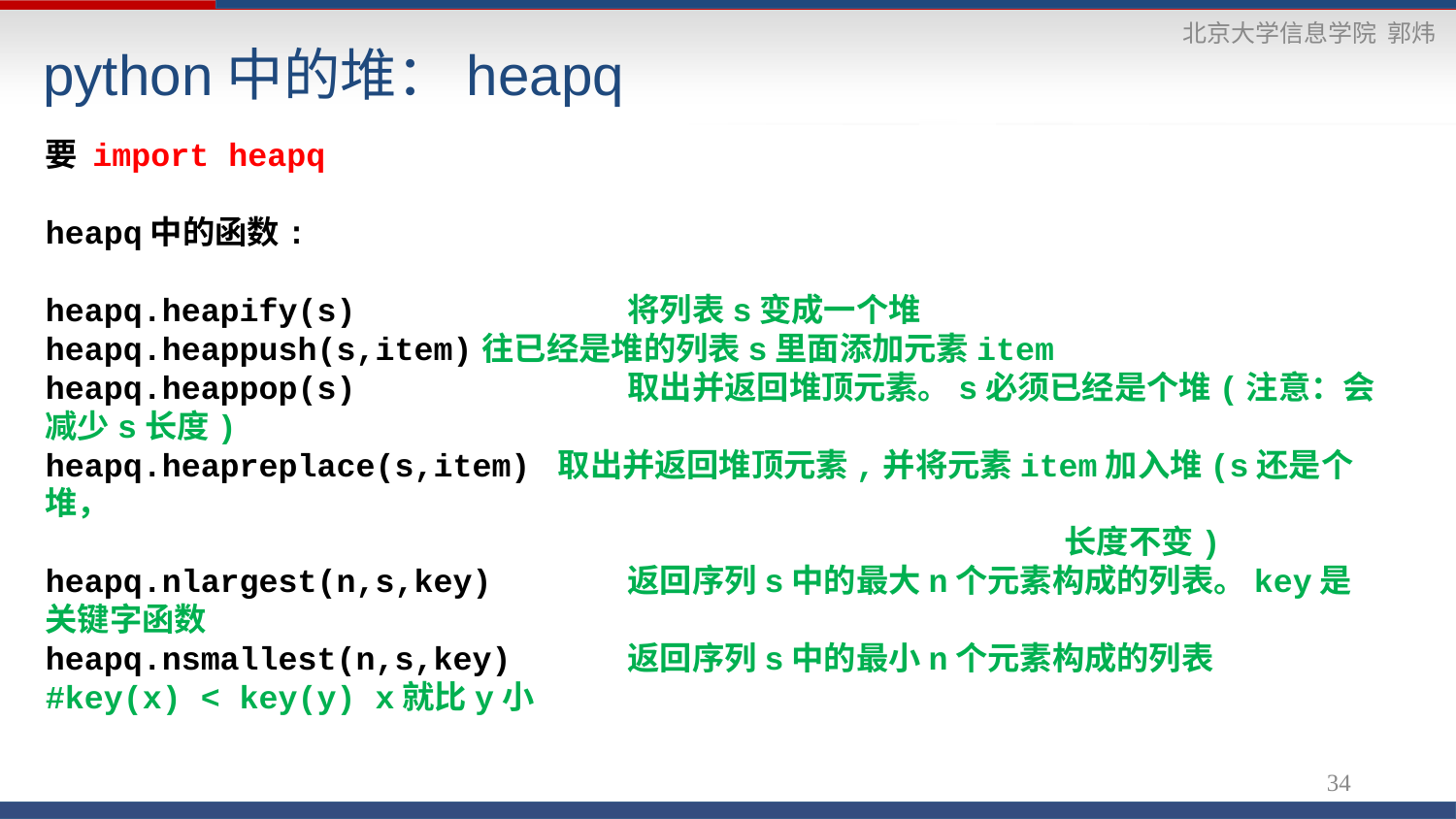

# python中的堆：heapq
要 import heapq

heapq中的函数:

heapq.heapify(s)		将列表s变成一个堆
heapq.heappush(s,item)	往已经是堆的列表s里面添加元素item
heapq.heappop(s)		取出并返回堆顶元素。s必须已经是个堆(注意：会减少s长度)
heapq.heapreplace(s,item) 取出并返回堆顶元素,并将元素item加入堆(s还是个堆，
							长度不变)
heapq.nlargest(n,s,key)	返回序列s中的最大n个元素构成的列表。key是关键字函数
heapq.nsmallest(n,s,key)	返回序列s中的最小n个元素构成的列表
#key(x) < key(y) x就比y小

34